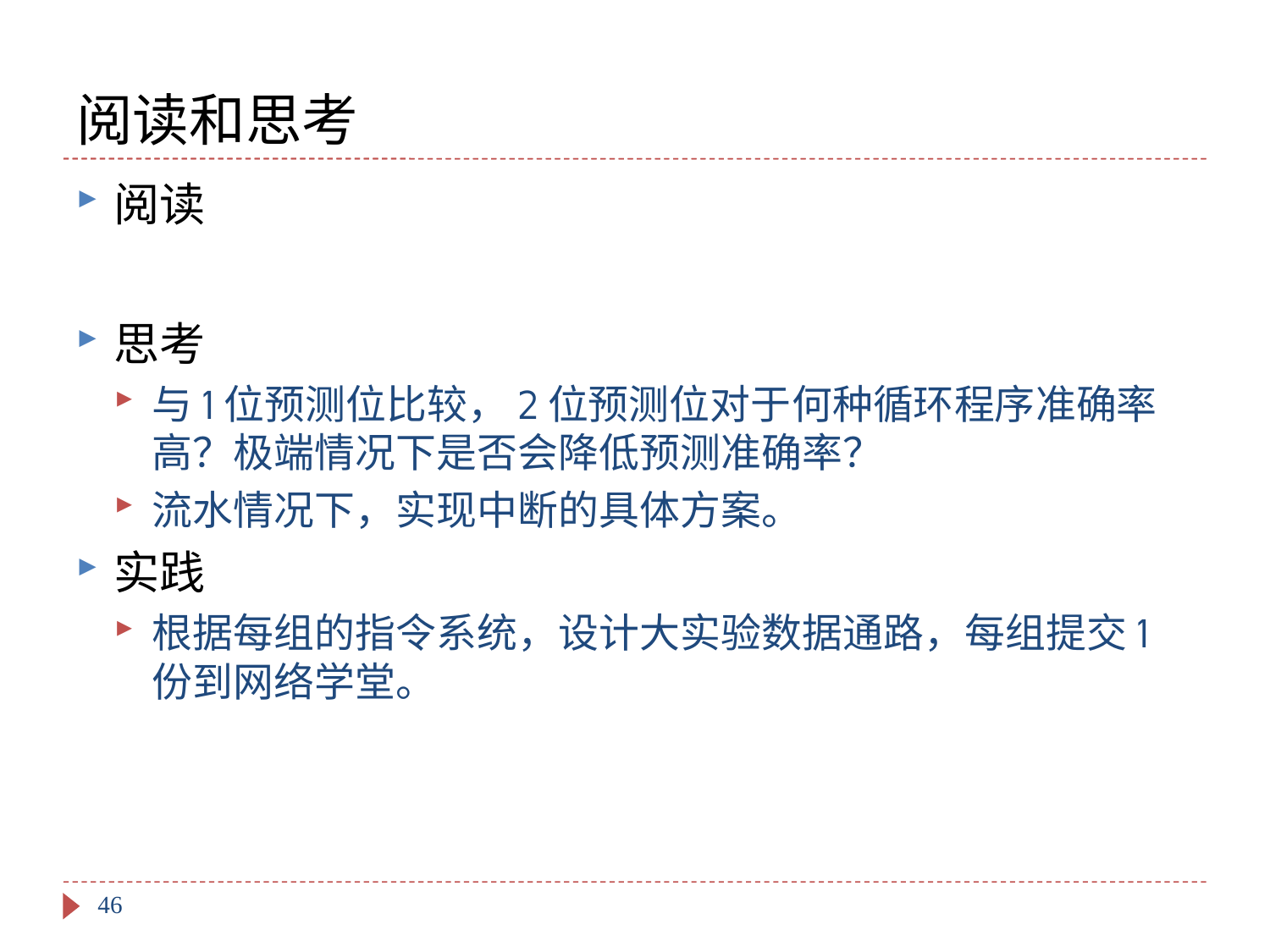

# 阅读和思考
阅读

思考
与1位预测位比较，2位预测位对于何种循环程序准确率高？极端情况下是否会降低预测准确率？
流水情况下，实现中断的具体方案。
实践
根据每组的指令系统，设计大实验数据通路，每组提交1份到网络学堂。

46